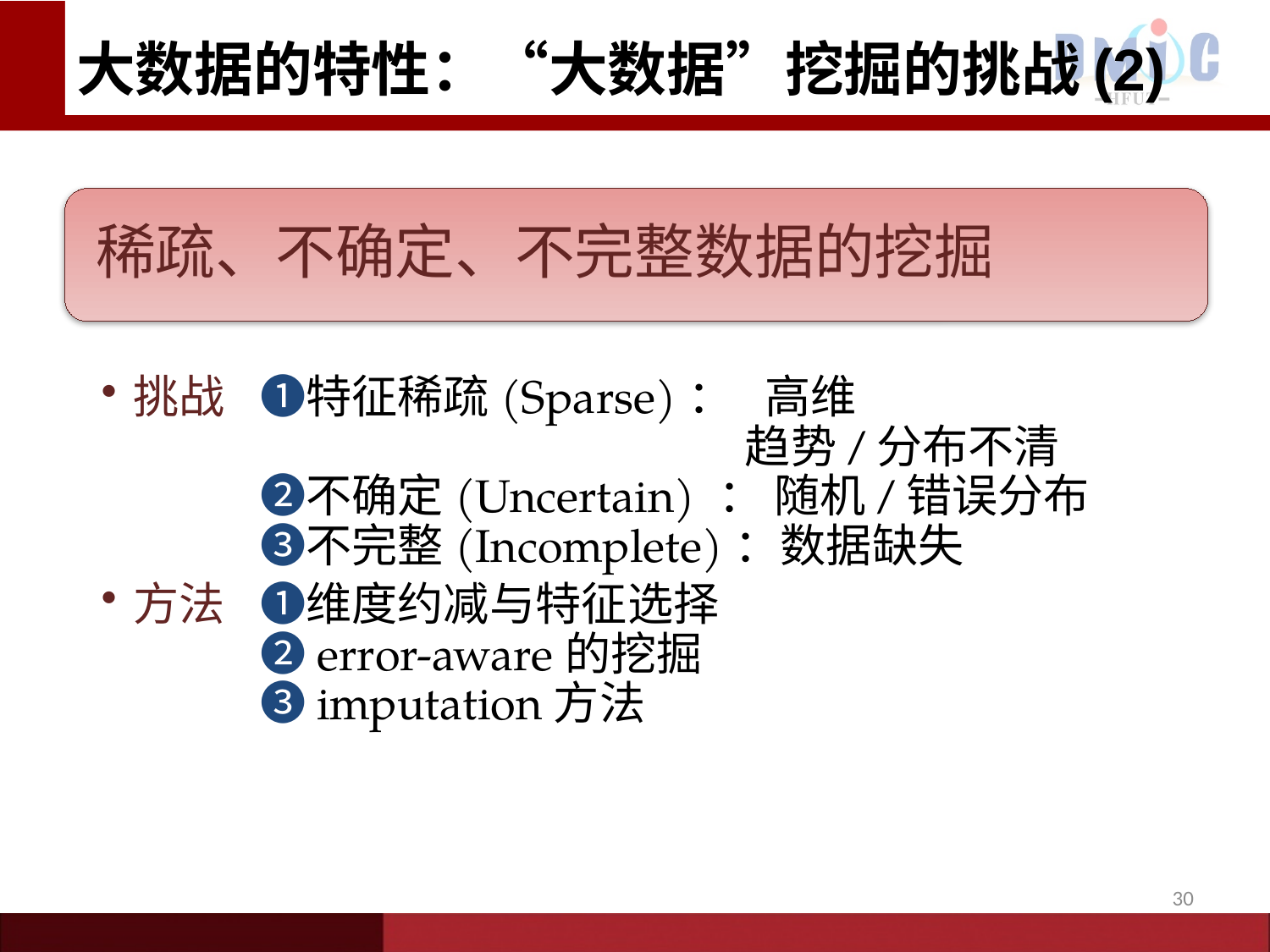

# 大数据的特性：“大数据”挖掘的挑战(2)
稀疏、不确定、不完整数据的挖掘

挑战	❶特征稀疏(Sparse)：   高维
                                                           趋势/分布不清
	❷不确定(Uncertain) ： 随机/错误分布
	❸不完整(Incomplete)：数据缺失
方法	❶维度约减与特征选择
	❷error-aware的挖掘
	❸imputation方法
30